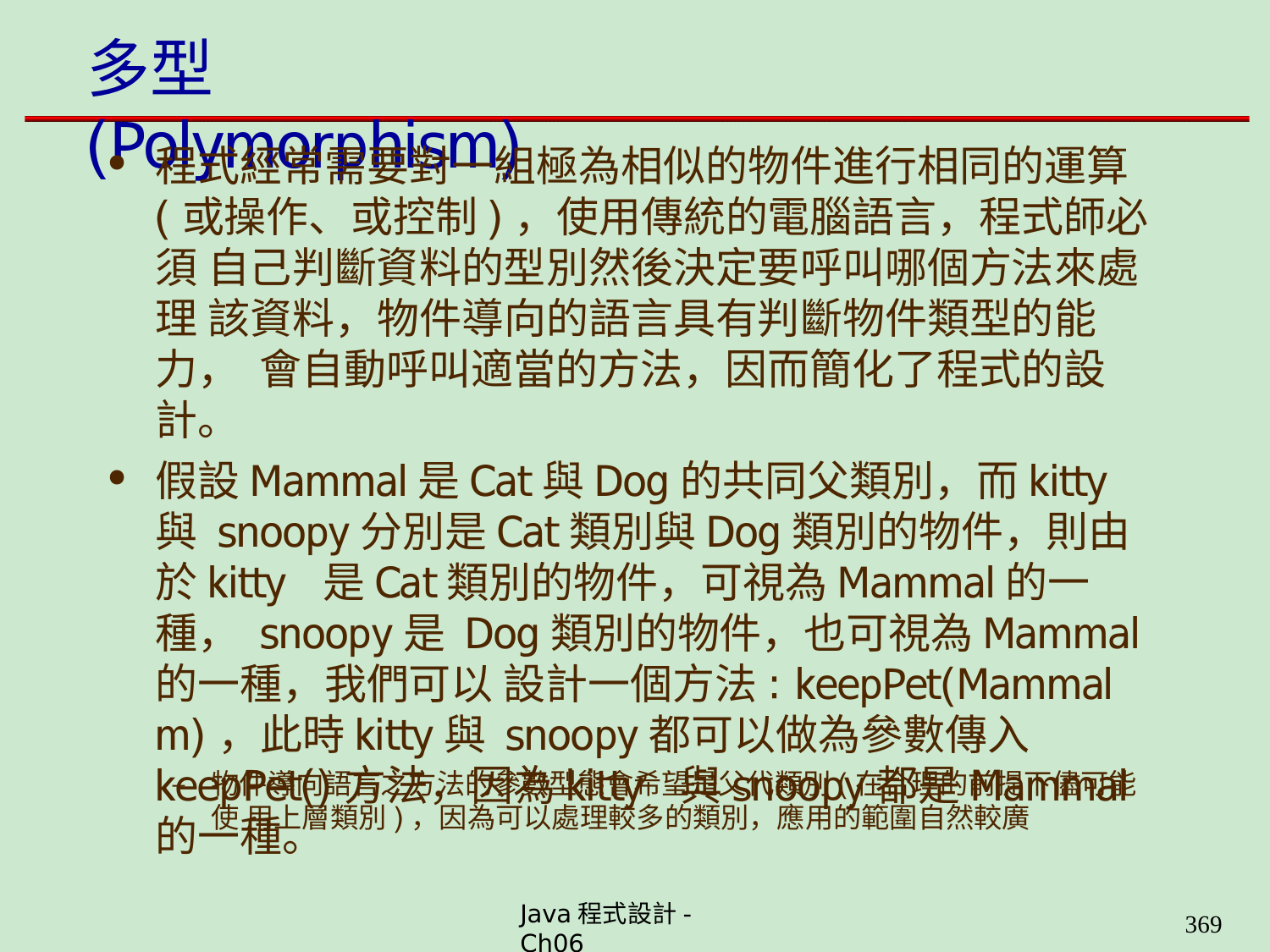

# 多型(Polymorphism)
程式經常需要對一組極為相似的物件進行相同的運算 (或操作、或控制)，使用傳統的電腦語言，程式師必須 自己判斷資料的型別然後決定要呼叫哪個方法來處理 該資料，物件導向的語言具有判斷物件類型的能力，  會自動呼叫適當的方法，因而簡化了程式的設計。
假設Mammal是Cat與Dog的共同父類別，而kitty與 snoopy分別是Cat類別與Dog類別的物件，則由於kitty  是Cat類別的物件，可視為Mammal的一種， snoopy是 Dog類別的物件，也可視為Mammal的一種，我們可以 設計一個方法: keepPet(Mammal m)，此時kitty與 snoopy都可以做為參數傳入keepPet()方法，因為kitty  與snoopy都是Mammal的一種。
–	物件導向語言之方法的參數型態會希望是父代類別(在合理的前提下儘可能使 用上層類別)，因為可以處理較多的類別，應用的範圍自然較廣
Java程式設計-Ch06
369